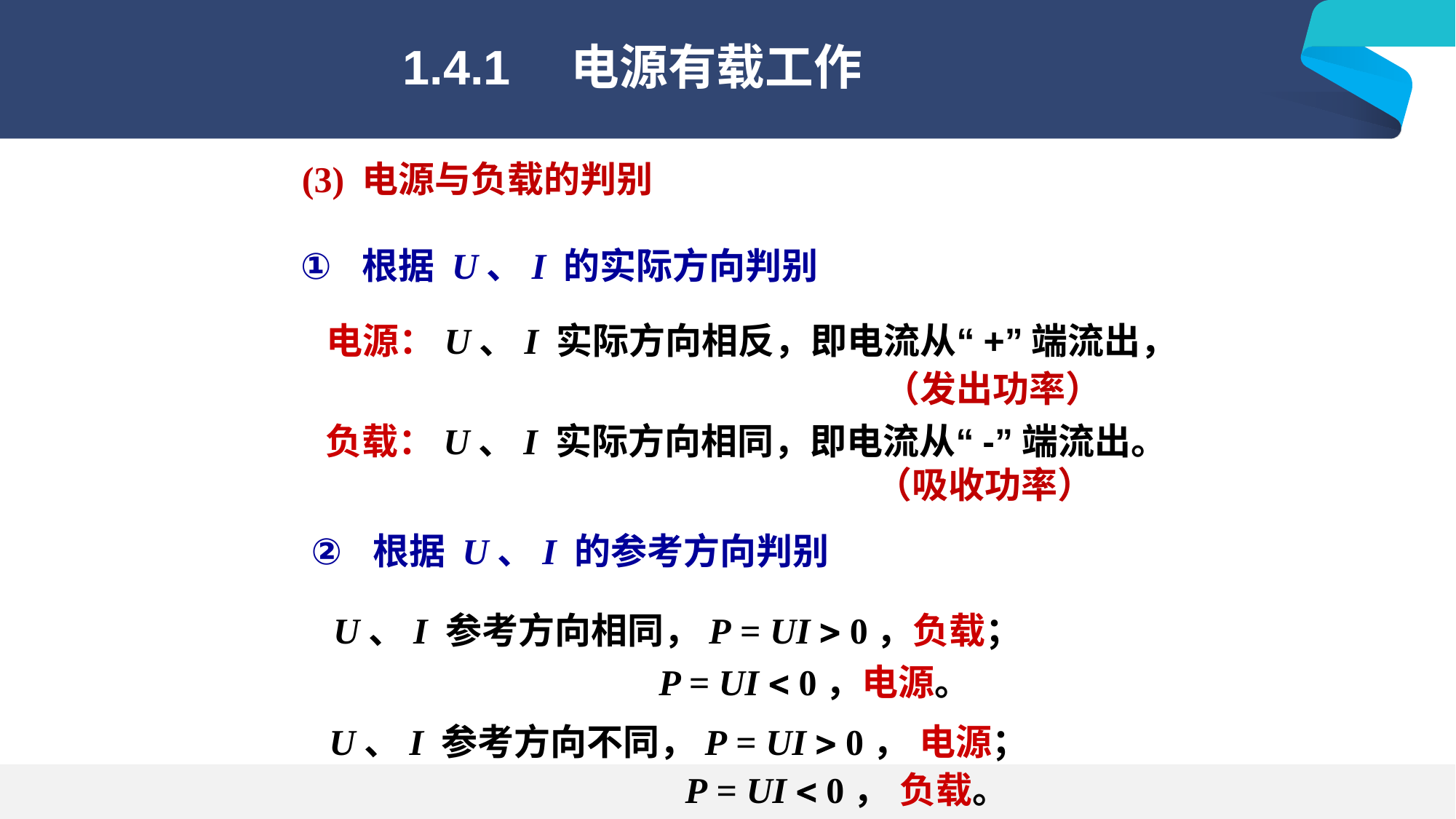

1.4.1　电源有载工作
(3) 电源与负载的判别
根据 U、I 的实际方向判别
电源：U、I 实际方向相反，即电流从“+”端流出，
                                         （发出功率）
负载：U、I 实际方向相同，即电流从“-”端流出。
                                              （吸收功率）
根据 U、I 的参考方向判别
U、I 参考方向相同，P = UI > 0，负载；
                       P = UI < 0，电源。
 U、I 参考方向不同，P = UI > 0， 电源；
                                      P = UI < 0， 负载。